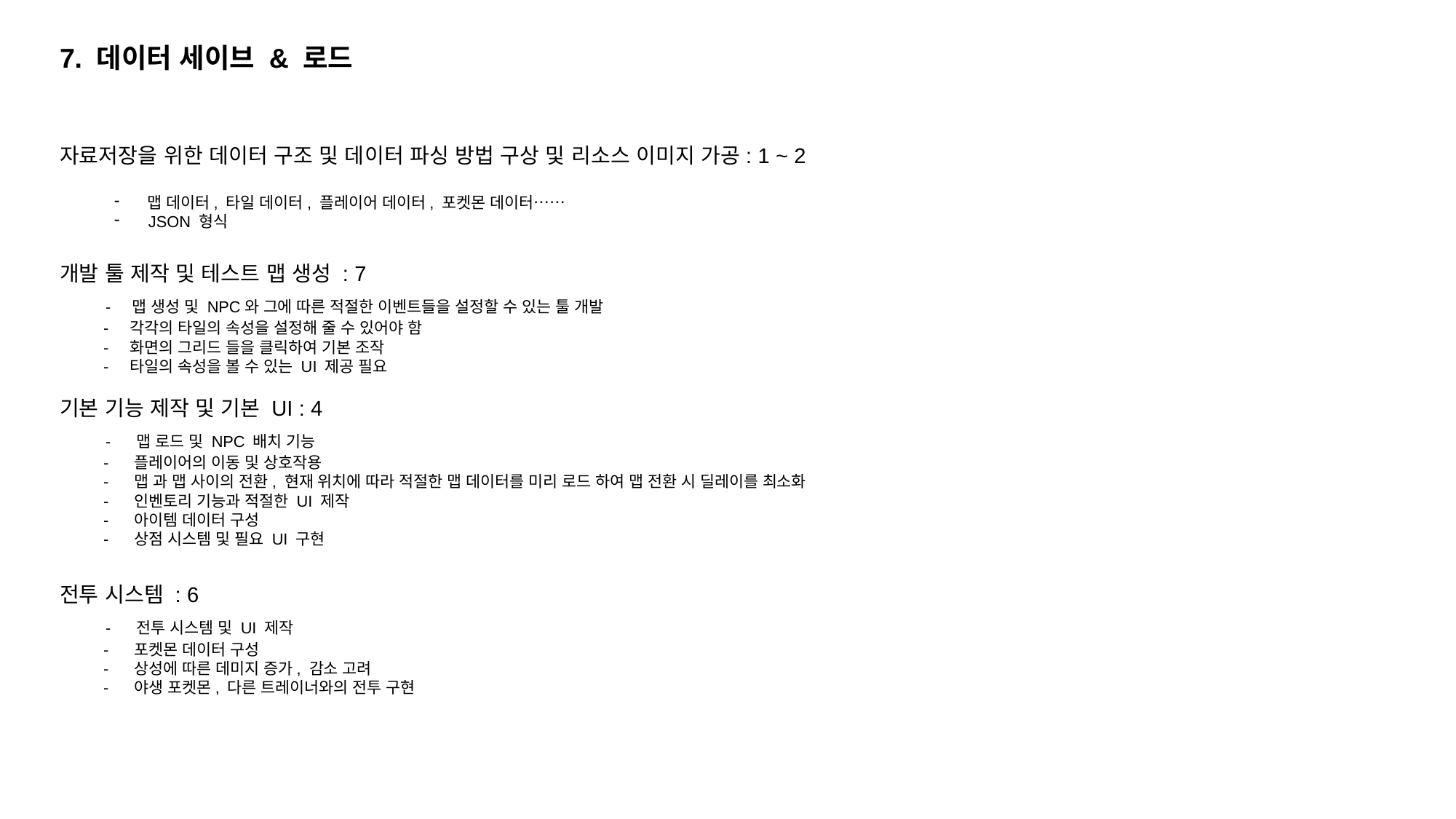

7. 데이터 세이브 & 로드
자료저장을 위한 데이터 구조 및 데이터 파싱 방법 구상 및 리소스 이미지 가공: 1 ~ 2

  맵 데이터, 타일 데이터, 플레이어 데이터, 포켓몬 데이터……
JSON 형식

개발 툴 제작 및 테스트 맵 생성 : 7
      -    맵 생성 및 NPC와 그에 따른 적절한 이벤트들을 설정할 수 있는 툴 개발
          -    각각의 타일의 속성을 설정해 줄 수 있어야 함
          -    화면의 그리드 들을 클릭하여 기본 조작
          -    타일의 속성을 볼 수 있는 UI 제공 필요

기본 기능 제작 및 기본 UI : 4
      -     맵 로드 및 NPC 배치 기능
          -     플레이어의 이동 및 상호작용
          -     맵 과 맵 사이의 전환, 현재 위치에 따라 적절한 맵 데이터를 미리 로드 하여 맵 전환 시 딜레이를 최소화
          -     인벤토리 기능과 적절한 UI 제작
          -     아이템 데이터 구성
          -     상점 시스템 및 필요 UI 구현

전투 시스템 : 6
      -     전투 시스템 및 UI 제작
          -     포켓몬 데이터 구성
          -     상성에 따른 데미지 증가, 감소 고려
          -     야생 포켓몬, 다른 트레이너와의 전투 구현